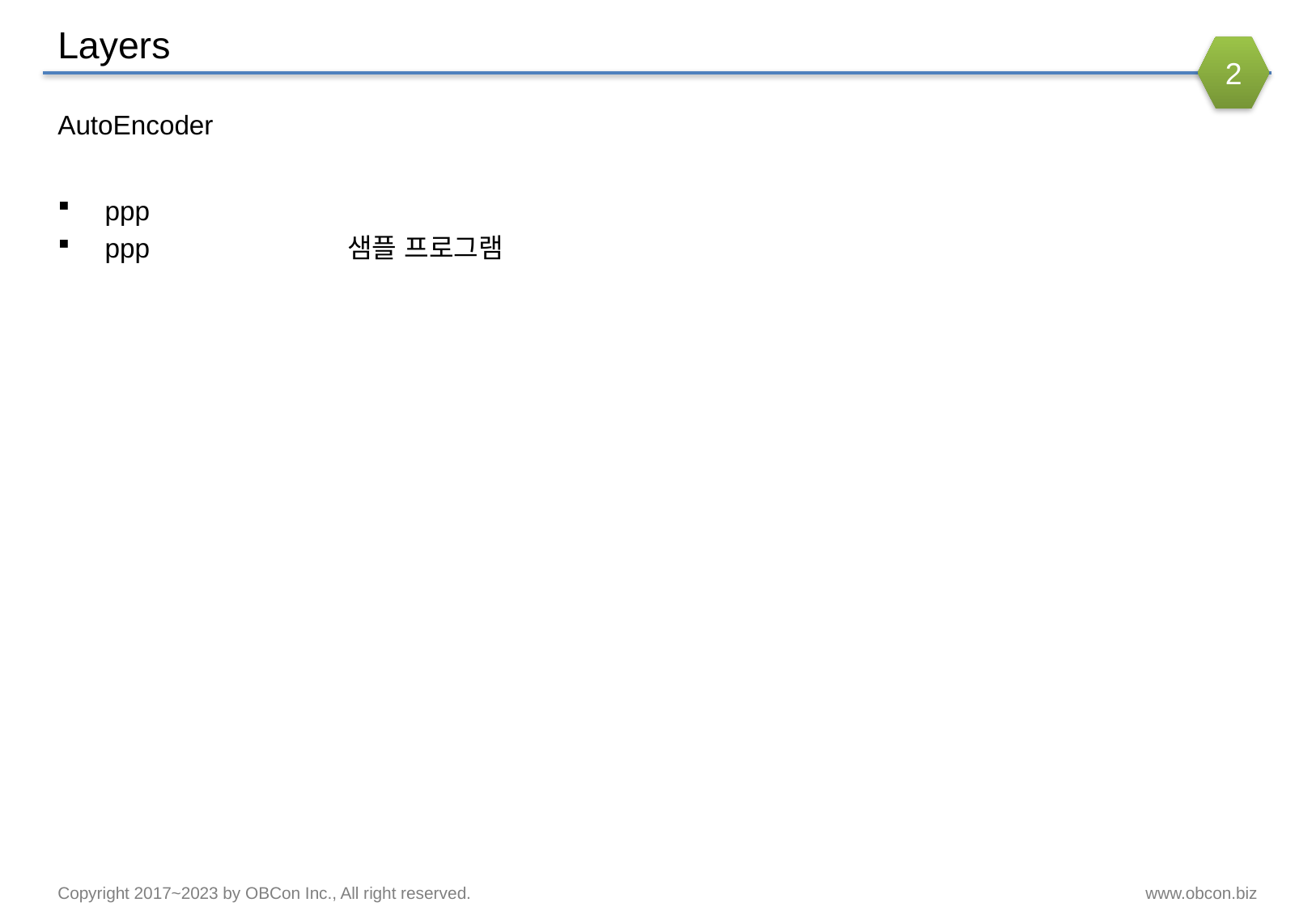

# Layers
2
AutoEncoder
ppp
ppp		샘플 프로그램